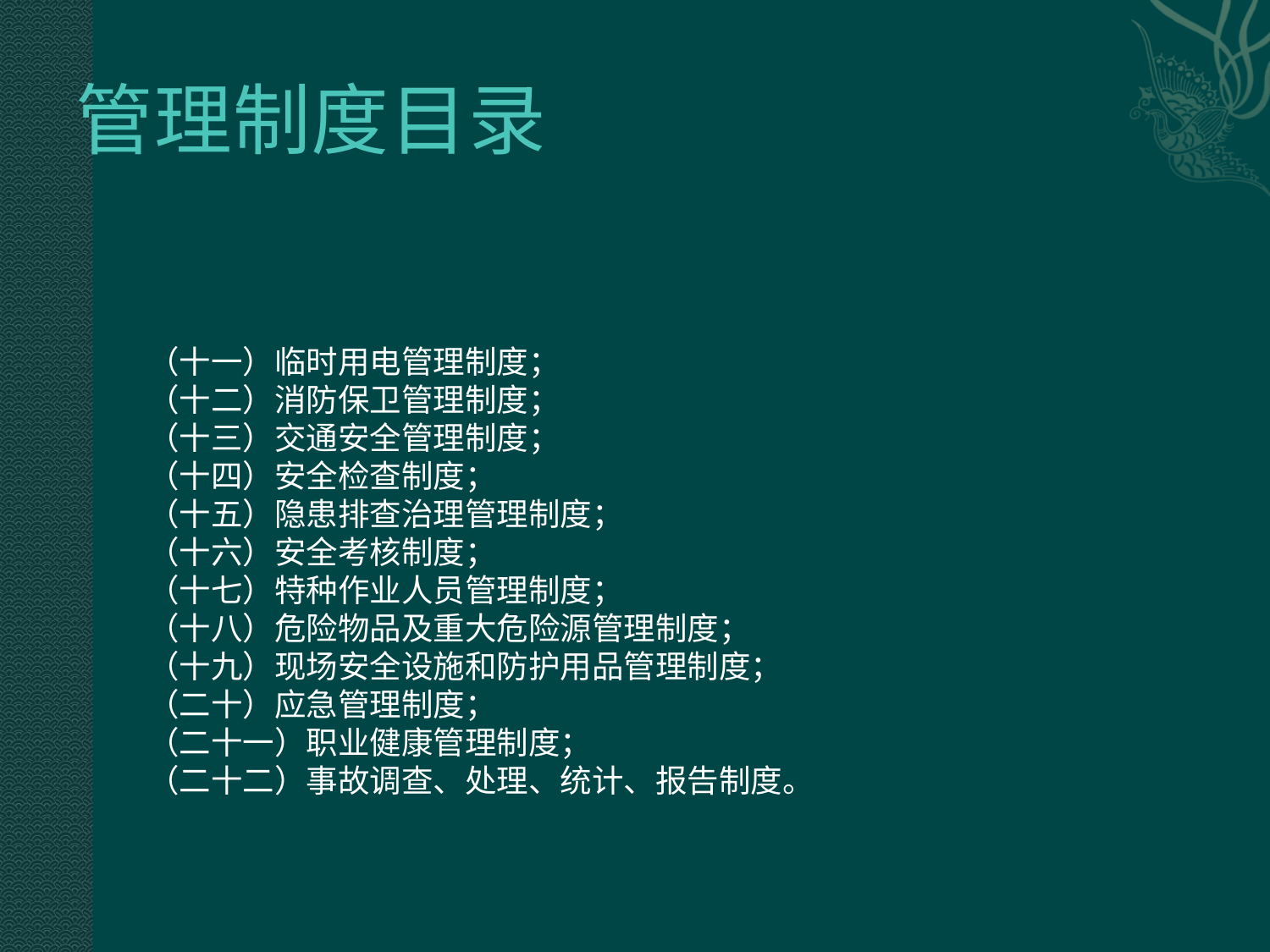

# 管理制度目录

（十一）临时用电管理制度；
（十二）消防保卫管理制度；
（十三）交通安全管理制度；
（十四）安全检查制度；
（十五）隐患排查治理管理制度；
（十六）安全考核制度；
（十七）特种作业人员管理制度；
（十八）危险物品及重大危险源管理制度；
（十九）现场安全设施和防护用品管理制度；
（二十）应急管理制度；
（二十一）职业健康管理制度；
（二十二）事故调查、处理、统计、报告制度。